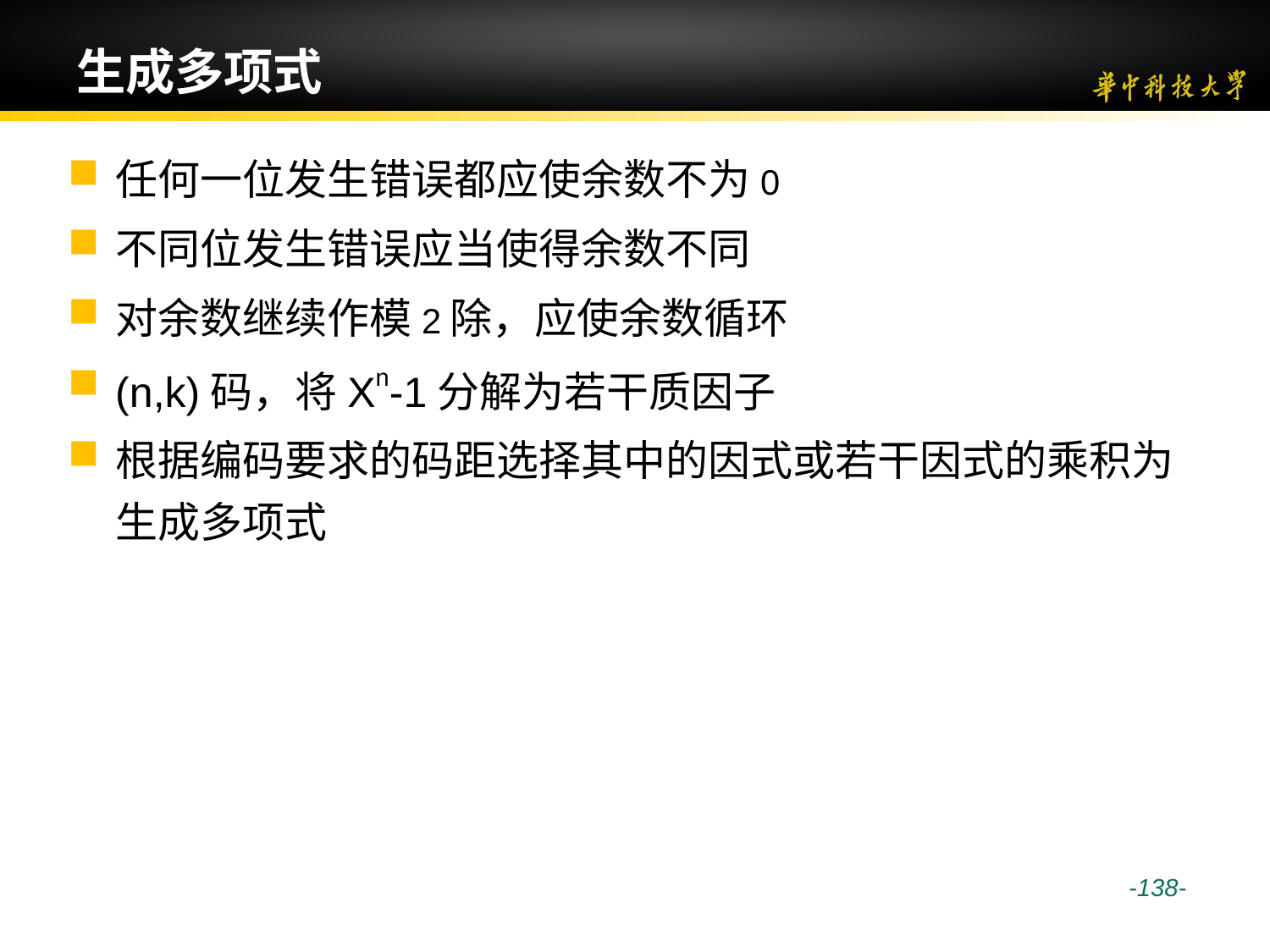

# 生成多项式
任何一位发生错误都应使余数不为0
不同位发生错误应当使得余数不同
对余数继续作模2除，应使余数循环
(n,k)码，将Xn-1分解为若干质因子
根据编码要求的码距选择其中的因式或若干因式的乘积为生成多项式

 -138-